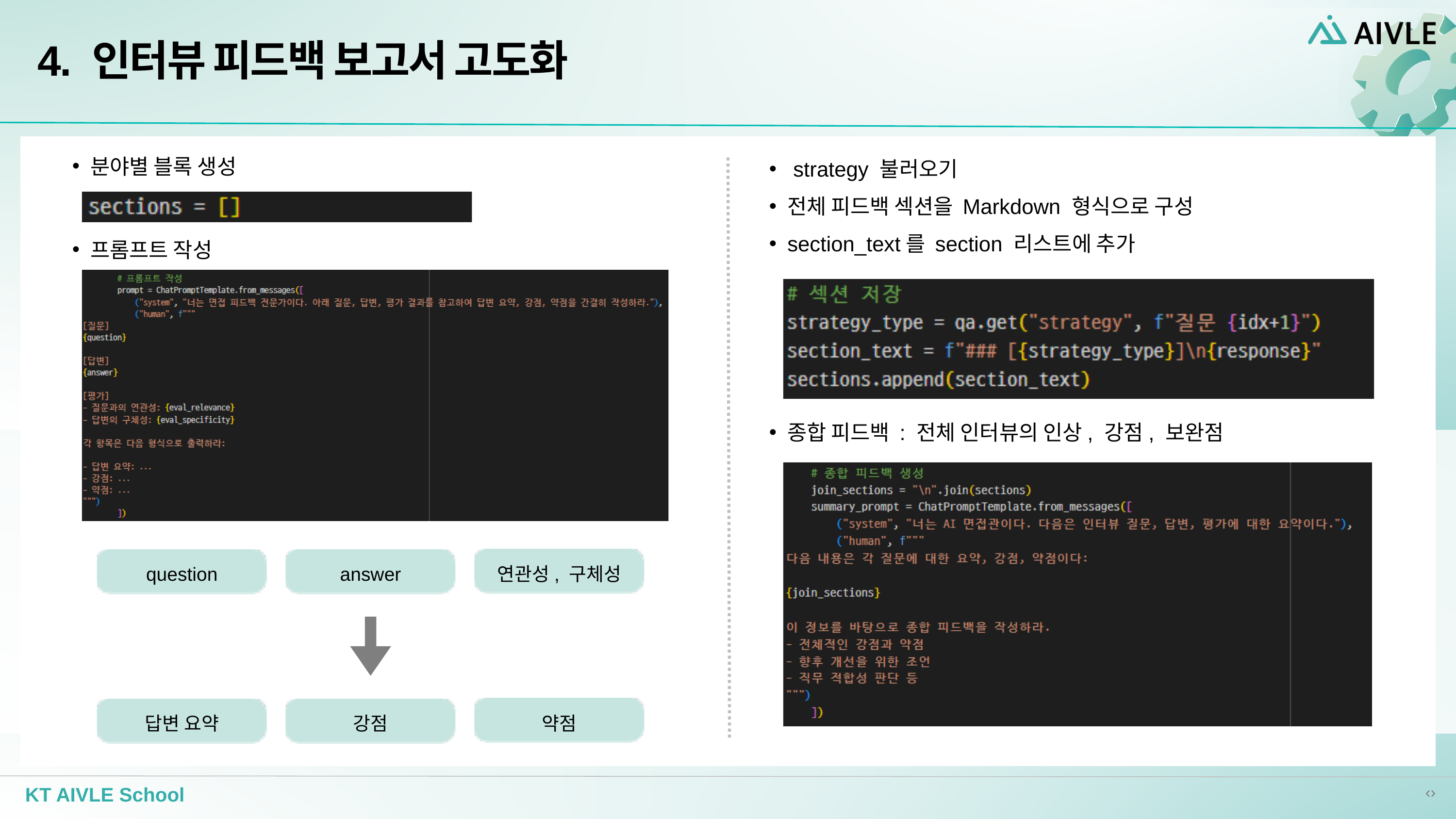

4. 인터뷰 피드백 보고서 고도화

분야별 블록 생성

 strategy 불러오기
전체 피드백 섹션을 Markdown 형식으로 구성
section_text를 section 리스트에 추가

프롬프트 작성

종합 피드백 : 전체 인터뷰의 인상, 강점, 보완점

question
answer
연관성, 구체성

답변 요약
강점
약점

KT AIVLE School

‹›